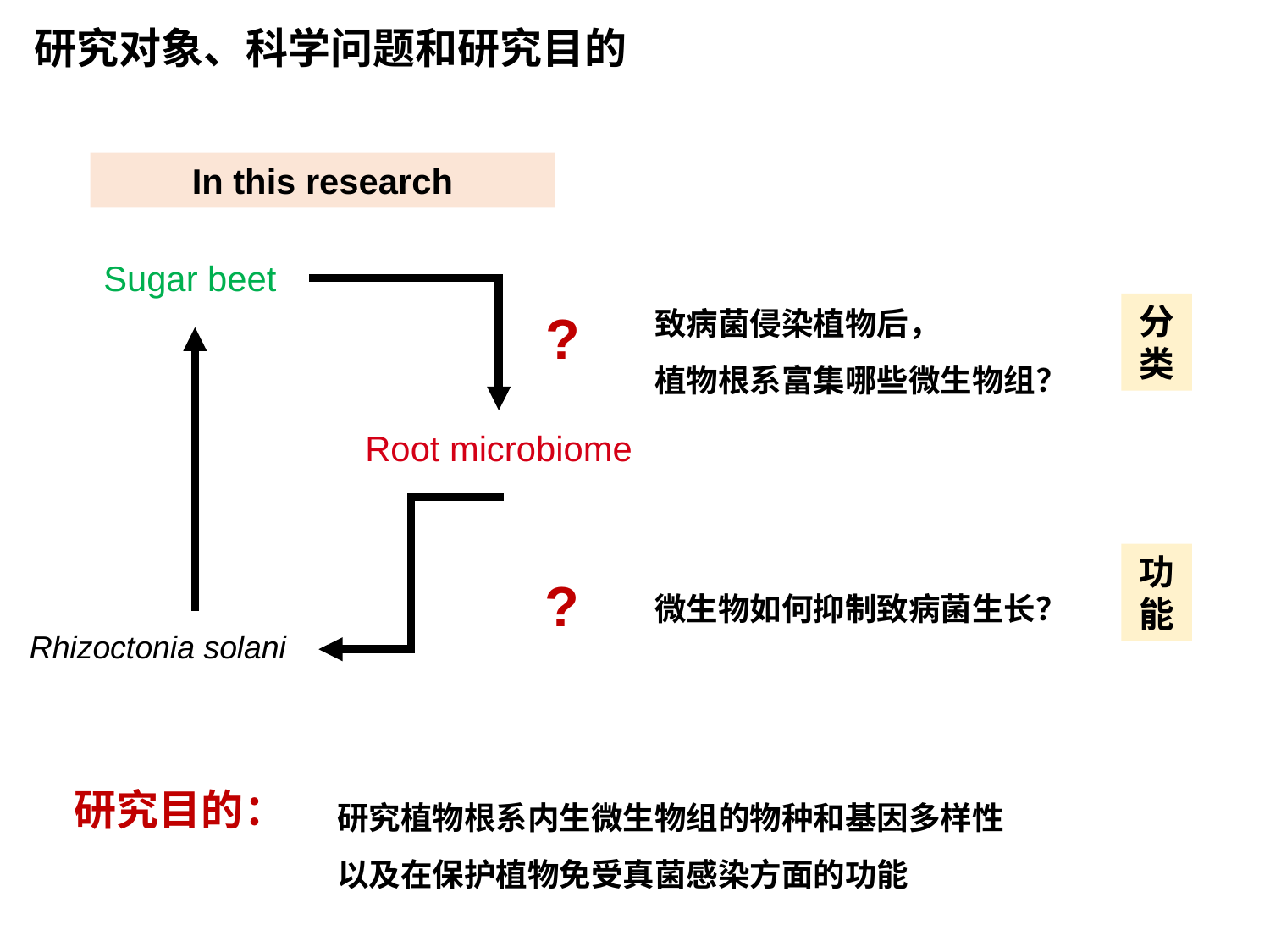

研究对象、科学问题和研究目的
In this research
Sugar beet
致病菌侵染植物后，
植物根系富集哪些微生物组？
分类
?
Root microbiome
功能
?
微生物如何抑制致病菌生长？
Rhizoctonia solani
研究植物根系内生微生物组的物种和基因多样性
以及在保护植物免受真菌感染方面的功能
研究目的：